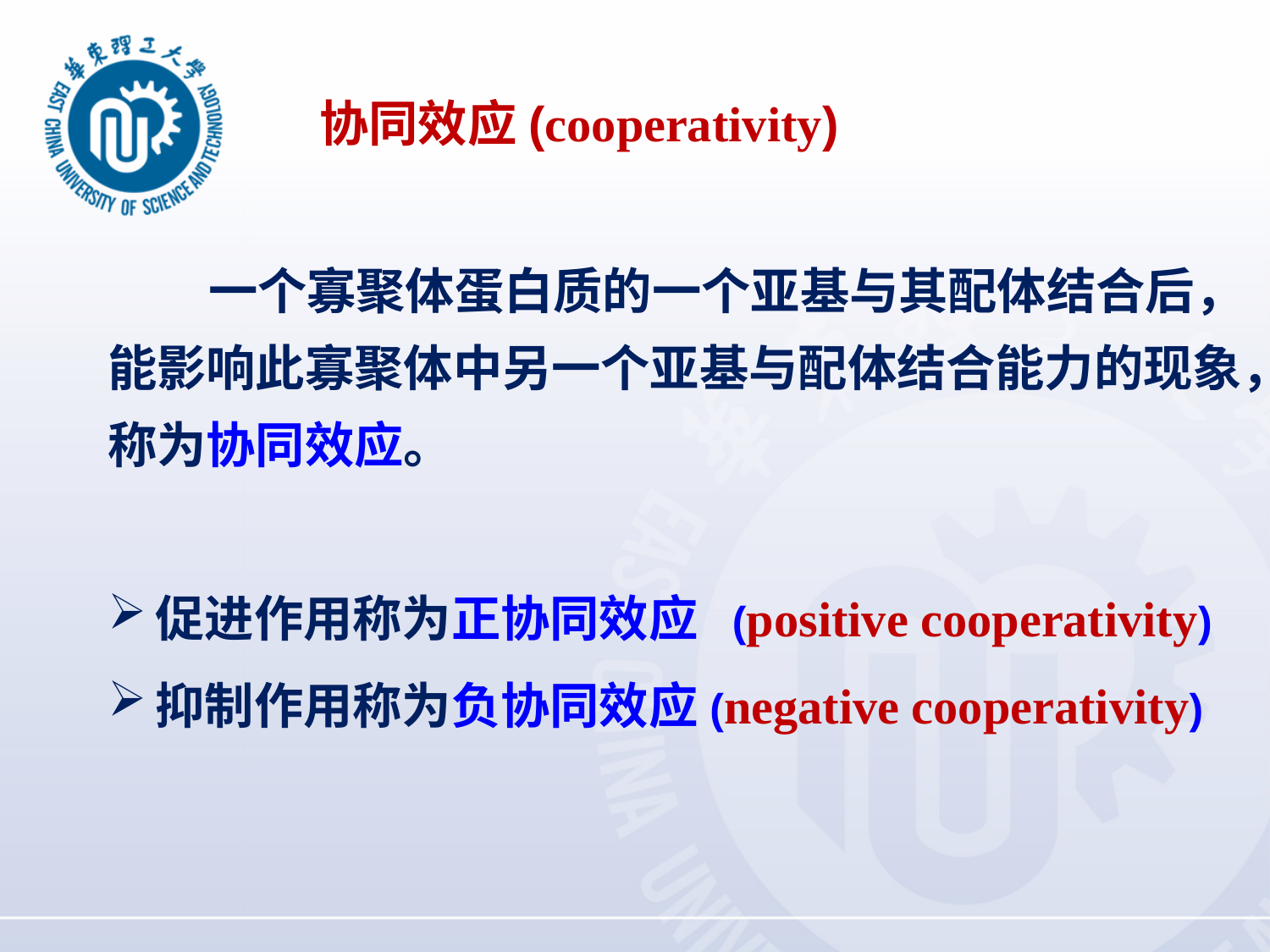

# 协同效应(cooperativity)
一个寡聚体蛋白质的一个亚基与其配体结合后，能影响此寡聚体中另一个亚基与配体结合能力的现象，称为协同效应。

促进作用称为正协同效应  (positive cooperativity)
抑制作用称为负协同效应(negative cooperativity)